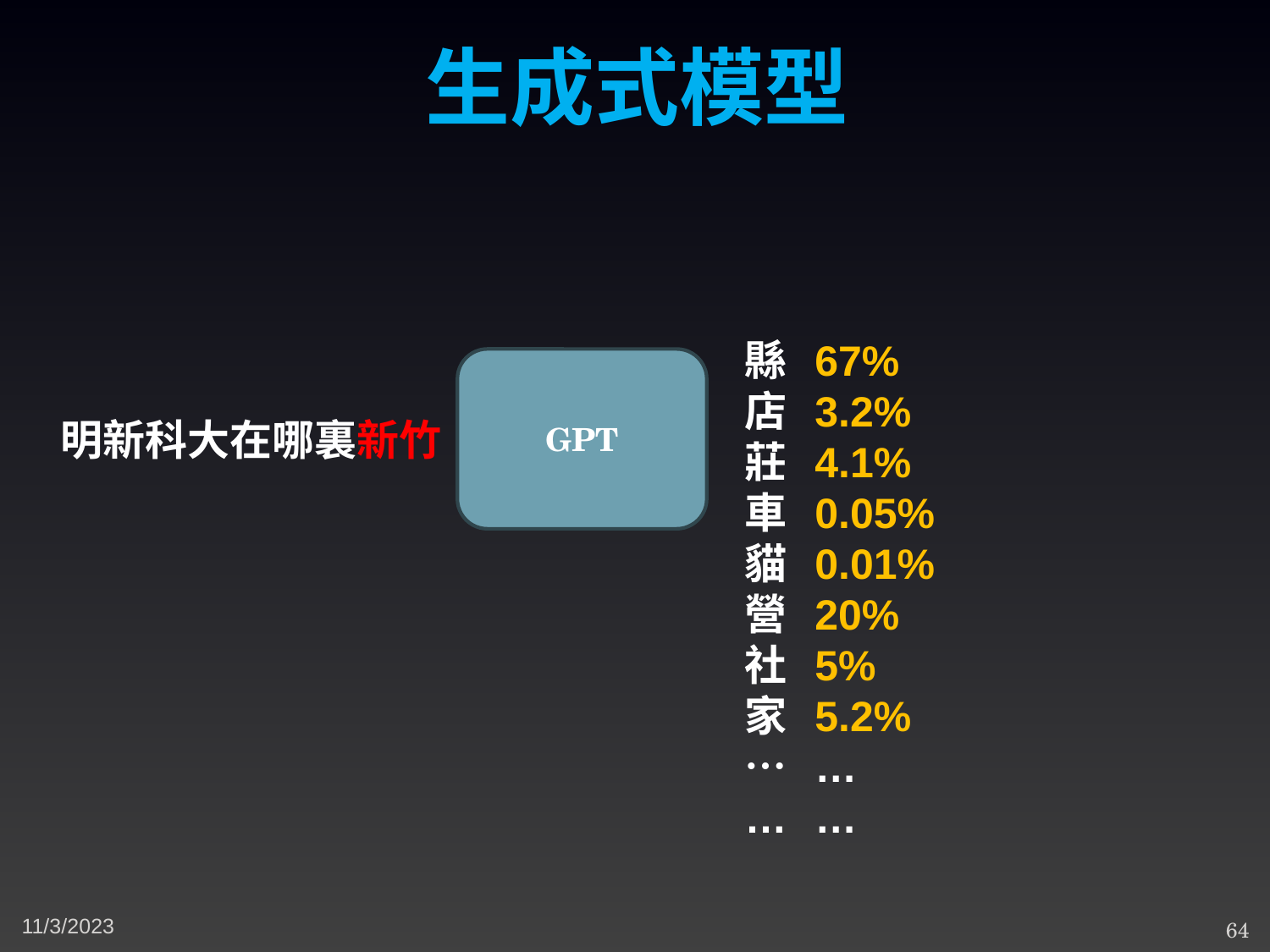

生成式模型
縣店
莊
車貓
營社
家…
…
67%
3.2%
4.1%
0.05%
0.01%
20%
5%
5.2%
…
…
GPT
明新科大在哪裏新竹
11/3/2023
64